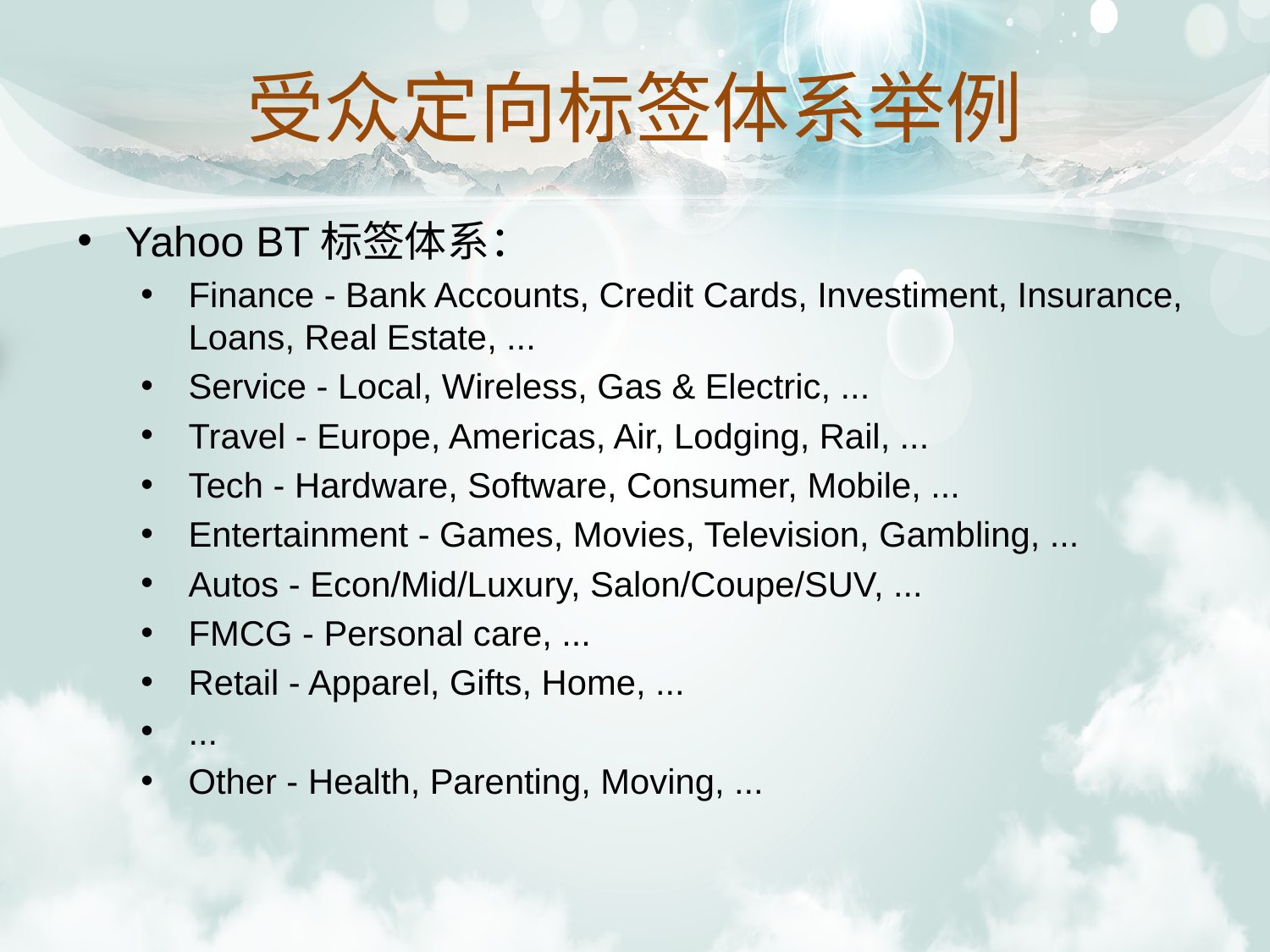

受众定向标签体系举例
Yahoo BT标签体系：
Finance - Bank Accounts, Credit Cards, Investiment, Insurance, Loans, Real Estate, ...
Service - Local, Wireless, Gas & Electric, ...
Travel - Europe, Americas, Air, Lodging, Rail, ...
Tech - Hardware, Software, Consumer, Mobile, ...
Entertainment - Games, Movies, Television, Gambling, ...
Autos - Econ/Mid/Luxury, Salon/Coupe/SUV, ...
FMCG - Personal care, ...
Retail - Apparel, Gifts, Home, ...
...
Other - Health, Parenting, Moving, ...